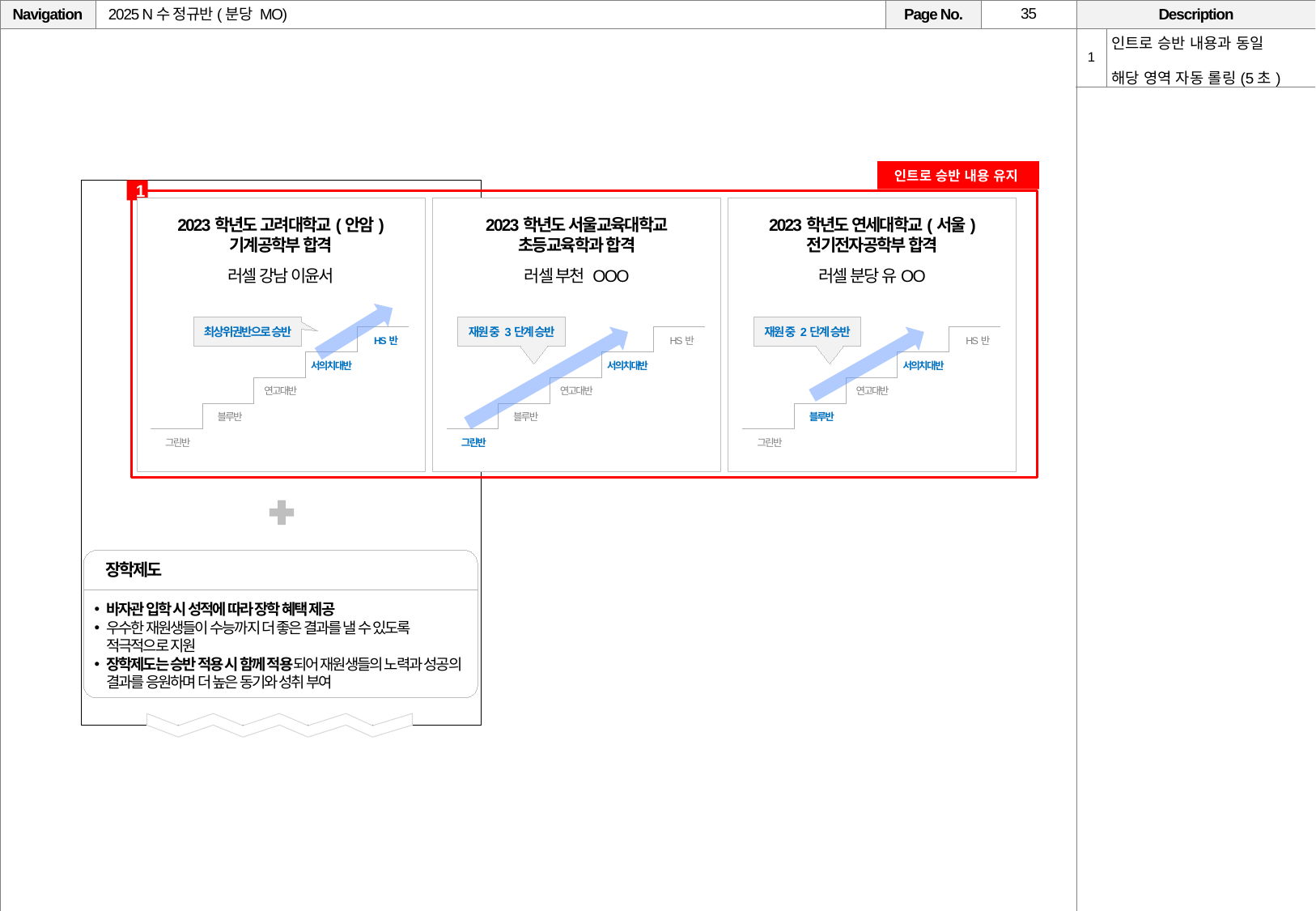

# 2025 N수 정규반(분당 MO)
| 1 | 인트로 승반 내용과 동일 해당 영역 자동 롤링(5초) |
| --- | --- |
인트로 승반 내용 유지
1

2023학년도 고려대학교(안암)
기계공학부 합격

러셀 강남 이윤서
2023학년도 서울교육대학교
초등교육학과 합격

러셀 부천 OOO
2023학년도 연세대학교(서울)
전기전자공학부 합격

러셀 분당 유OO

최상위권반으로 승반
재원 중 3단계 승반
재원 중 2단계 승반
HS반
서의치대반
연고대반
블루반
그린반
HS반
서의치대반
연고대반
블루반
그린반
HS반
서의치대반
연고대반
블루반
그린반

장학제도

바자관 입학 시 성적에 따라 장학 혜택 제공
우수한 재원생들이 수능까지 더 좋은 결과를 낼 수 있도록 적극적으로 지원
장학제도는 승반 적용 시 함께 적용되어 재원생들의 노력과 성공의 결과를 응원하며 더 높은 동기와 성취 부여